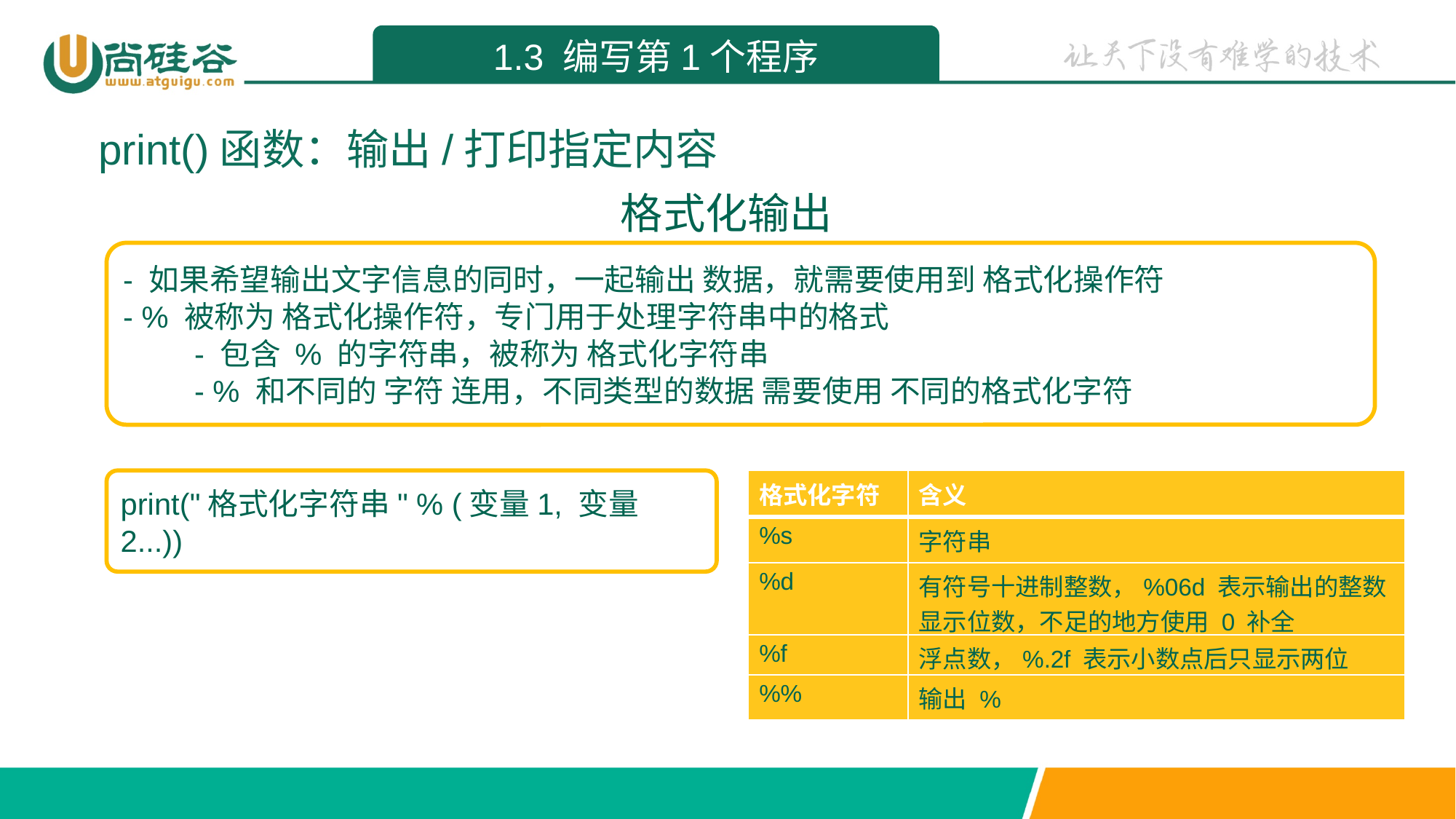

1.3 编写第1个程序
print()函数：输出/打印指定内容
格式化输出
- 如果希望输出文字信息的同时，一起输出 数据，就需要使用到 格式化操作符
- % 被称为 格式化操作符，专门用于处理字符串中的格式
  - 包含 % 的字符串，被称为 格式化字符串
  - % 和不同的 字符 连用，不同类型的数据 需要使用 不同的格式化字符
print("格式化字符串" % (变量1, 变量2...))
| 格式化字符 | 含义 |
| --- | --- |
| %s | 字符串 |
| %d | 有符号十进制整数，%06d 表示输出的整数显示位数，不足的地方使用 0 补全 |
| %f | 浮点数，%.2f 表示小数点后只显示两位 |
| %% | 输出 % |